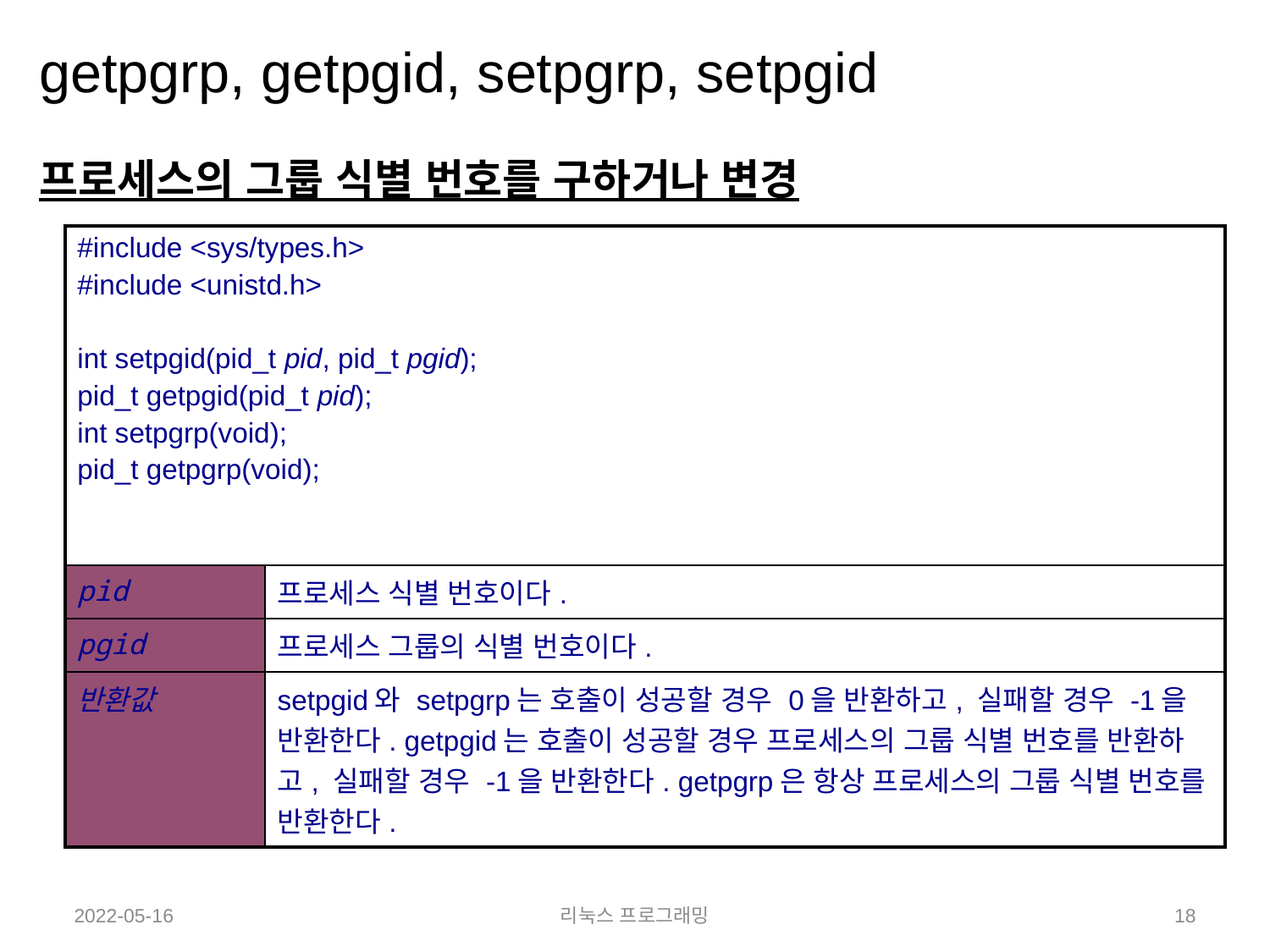

# getpgrp, getpgid, setpgrp, setpgid
프로세스의 그룹 식별 번호를 구하거나 변경

| #include <sys/types.h> #include <unistd.h> int setpgid(pid\_t pid, pid\_t pgid); pid\_t getpgid(pid\_t pid); int setpgrp(void); pid\_t getpgrp(void); |  |
| --- | --- |
| pid | 프로세스 식별 번호이다. |
| pgid | 프로세스 그룹의 식별 번호이다. |
| 반환값 | setpgid와 setpgrp는 호출이 성공할 경우 0을 반환하고, 실패할 경우 -1을 반환한다. getpgid는 호출이 성공할 경우 프로세스의 그룹 식별 번호를 반환하고, 실패할 경우 -1을 반환한다. getpgrp은 항상 프로세스의 그룹 식별 번호를 반환한다. |
2022-05-16
리눅스 프로그래밍
18